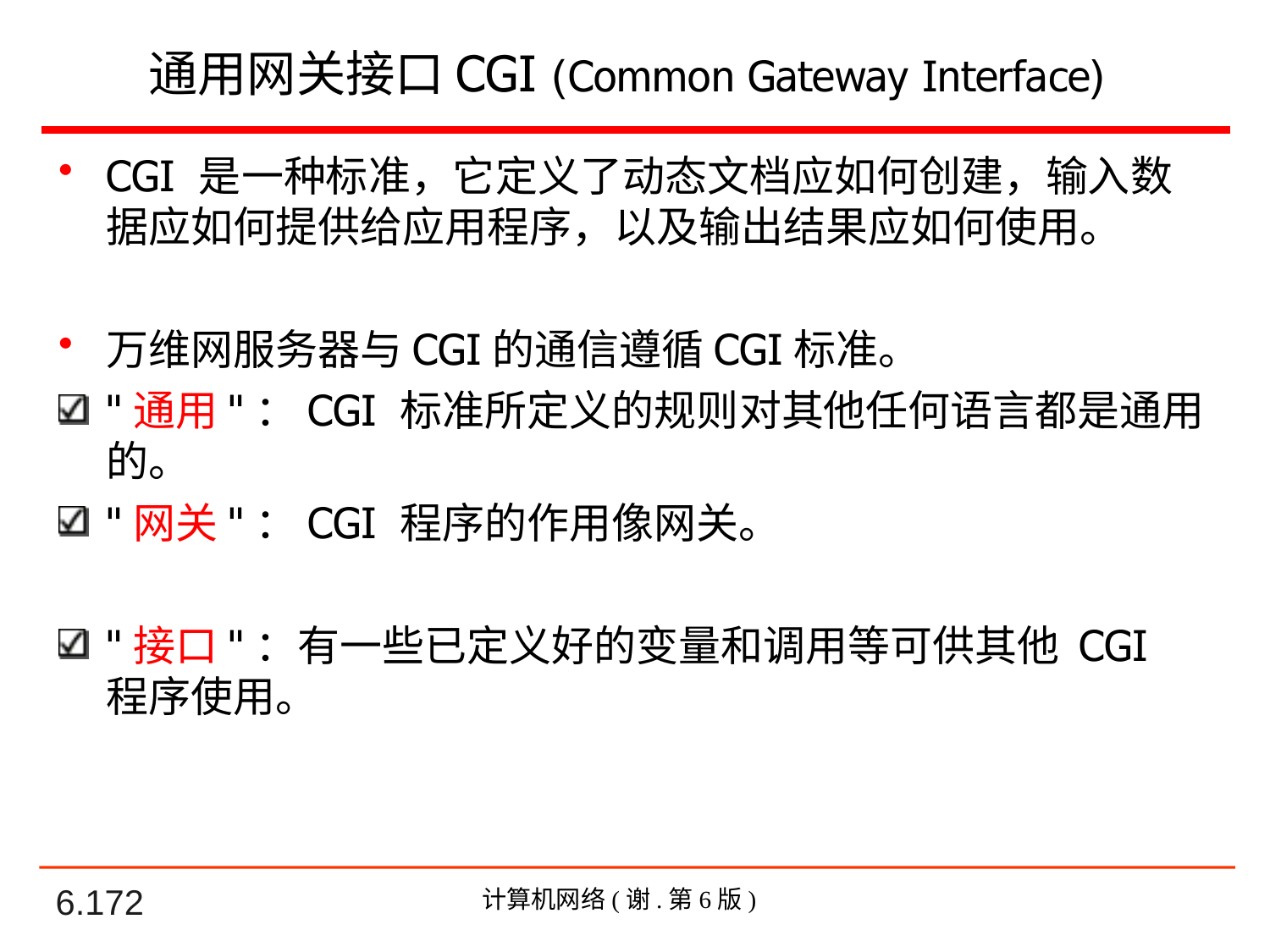

# 通用网关接口CGI (Common Gateway Interface)
CGI 是一种标准，它定义了动态文档应如何创建，输入数据应如何提供给应用程序，以及输出结果应如何使用。

万维网服务器与CGI的通信遵循CGI标准。
"通用"：CGI 标准所定义的规则对其他任何语言都是通用的。
"网关"：CGI 程序的作用像网关。

"接口"：有一些已定义好的变量和调用等可供其他 CGI 程序使用。